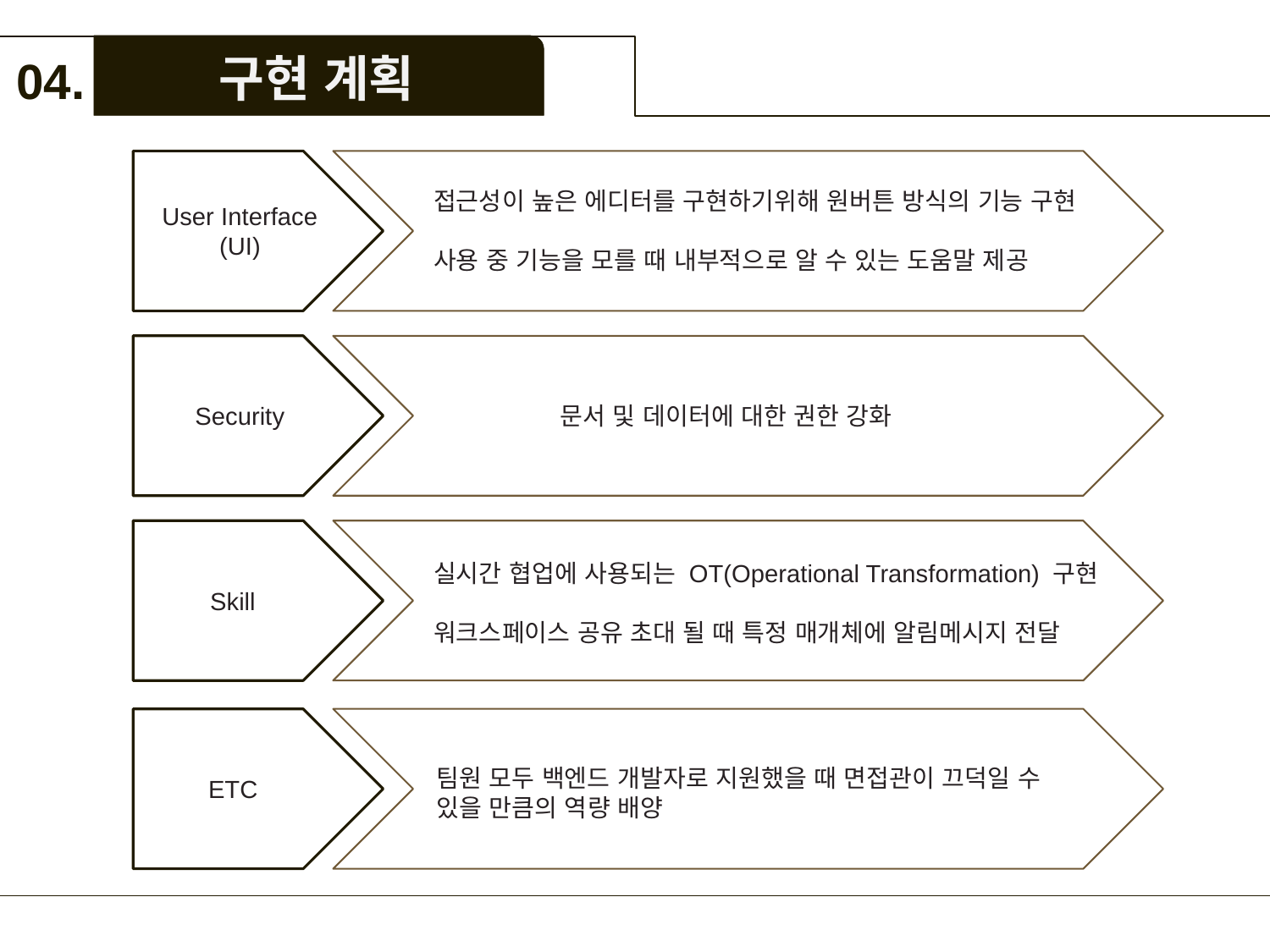

구현 계획
04.

접근성이 높은 에디터를 구현하기위해 원버튼 방식의 기능 구현

사용 중 기능을 모를 때 내부적으로 알 수 있는 도움말 제공
User Interface
(UI)

Security
문서 및 데이터에 대한 권한 강화

실시간 협업에 사용되는 OT(Operational Transformation) 구현

워크스페이스 공유 초대 될 때 특정 매개체에 알림메시지 전달

Skill

팀원 모두 백엔드 개발자로 지원했을 때 면접관이 끄덕일 수 있을 만큼의 역량 배양
ETC